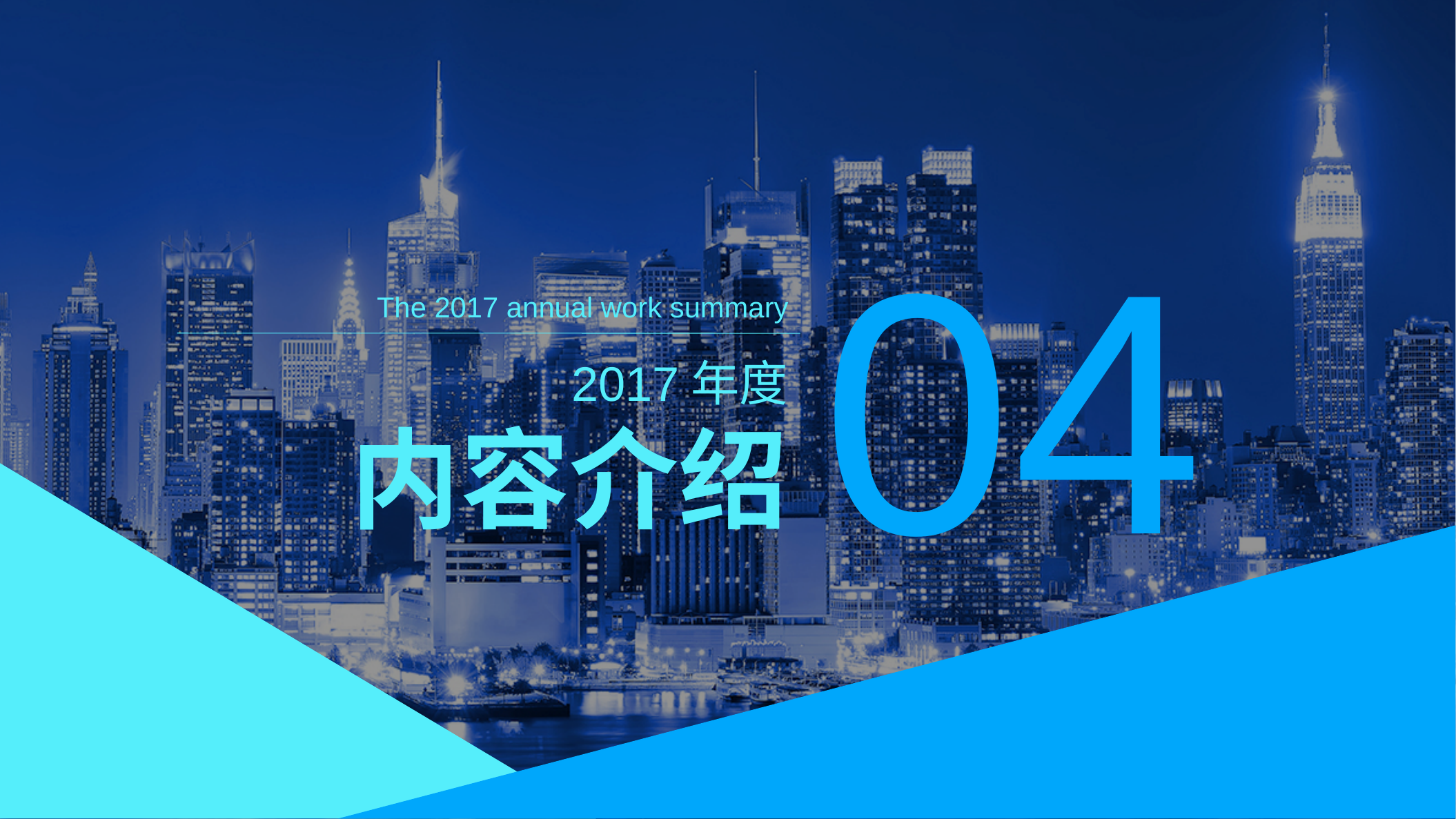

04
The 2017 annual work summary

2017年度
内容介绍